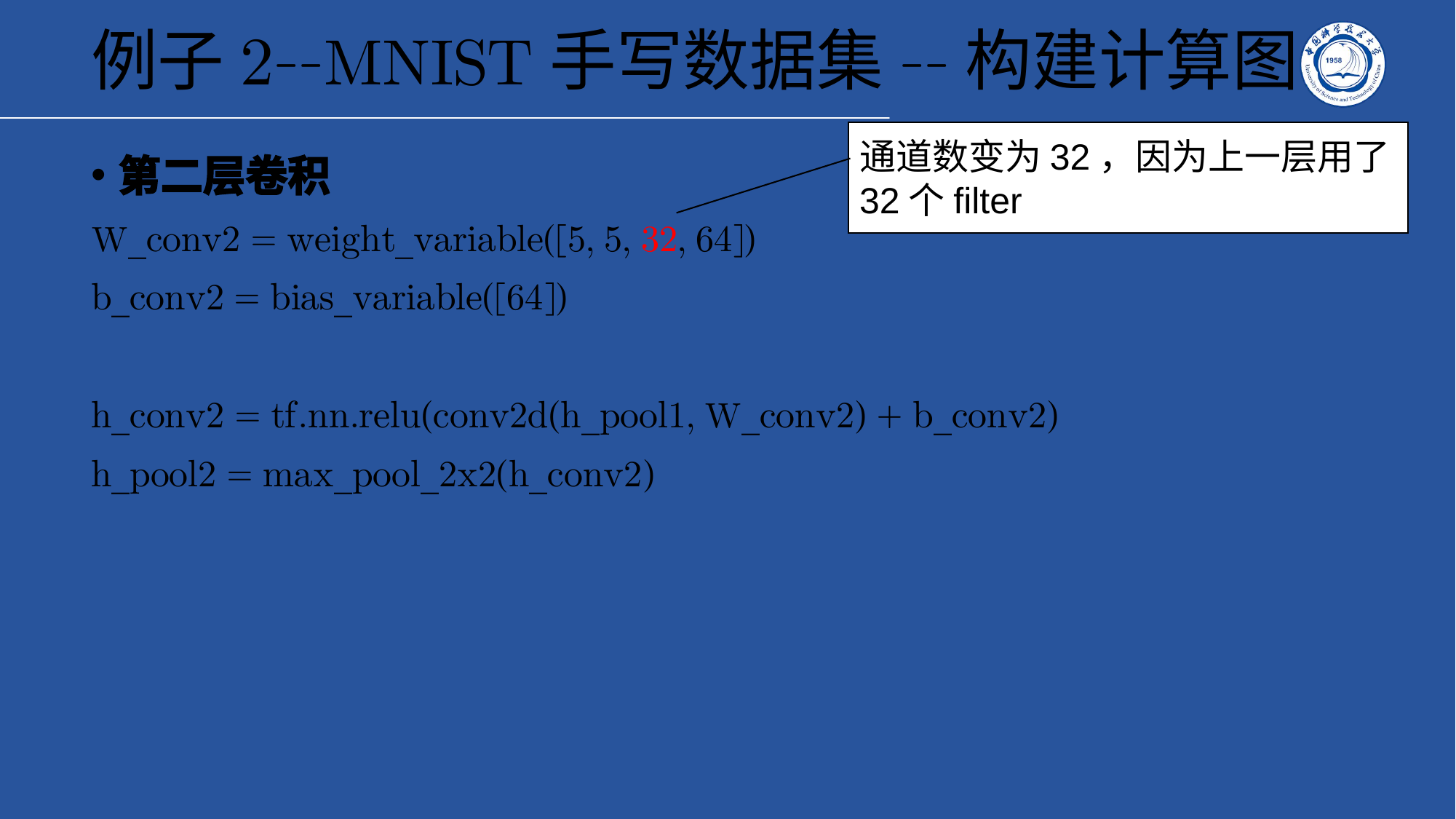

# 例子2--MNIST手写数据集--构建计算图
29
通道数变为32，因为上一层用了32个filter
第二层卷积
W_conv2 = weight_variable([5, 5, 32, 64])
b_conv2 = bias_variable([64])

h_conv2 = tf.nn.relu(conv2d(h_pool1, W_conv2) + b_conv2)
h_pool2 = max_pool_2x2(h_conv2)